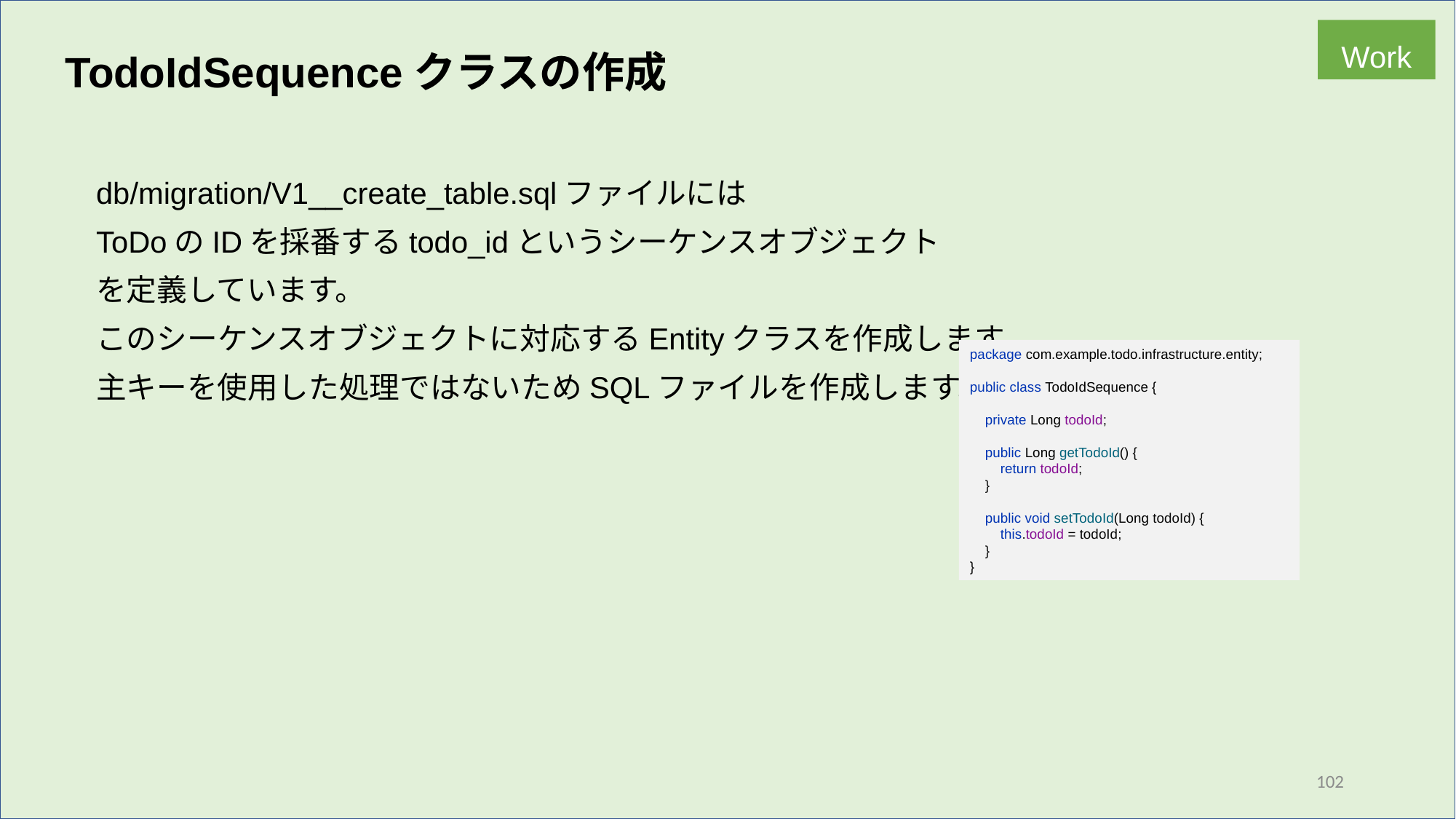

Work
TodoIdSequenceクラスの作成
db/migration/V1__create_table.sqlファイルには
ToDoのIDを採番するtodo_idというシーケンスオブジェクト
を定義しています。
このシーケンスオブジェクトに対応するEntityクラスを作成します。
主キーを使用した処理ではないためSQLファイルを作成します。
package com.example.todo.infrastructure.entity;
public class TodoIdSequence {
    private Long todoId;
    public Long getTodoId() {
        return todoId;
    }
    public void setTodoId(Long todoId) {
        this.todoId = todoId;
    }
}
102